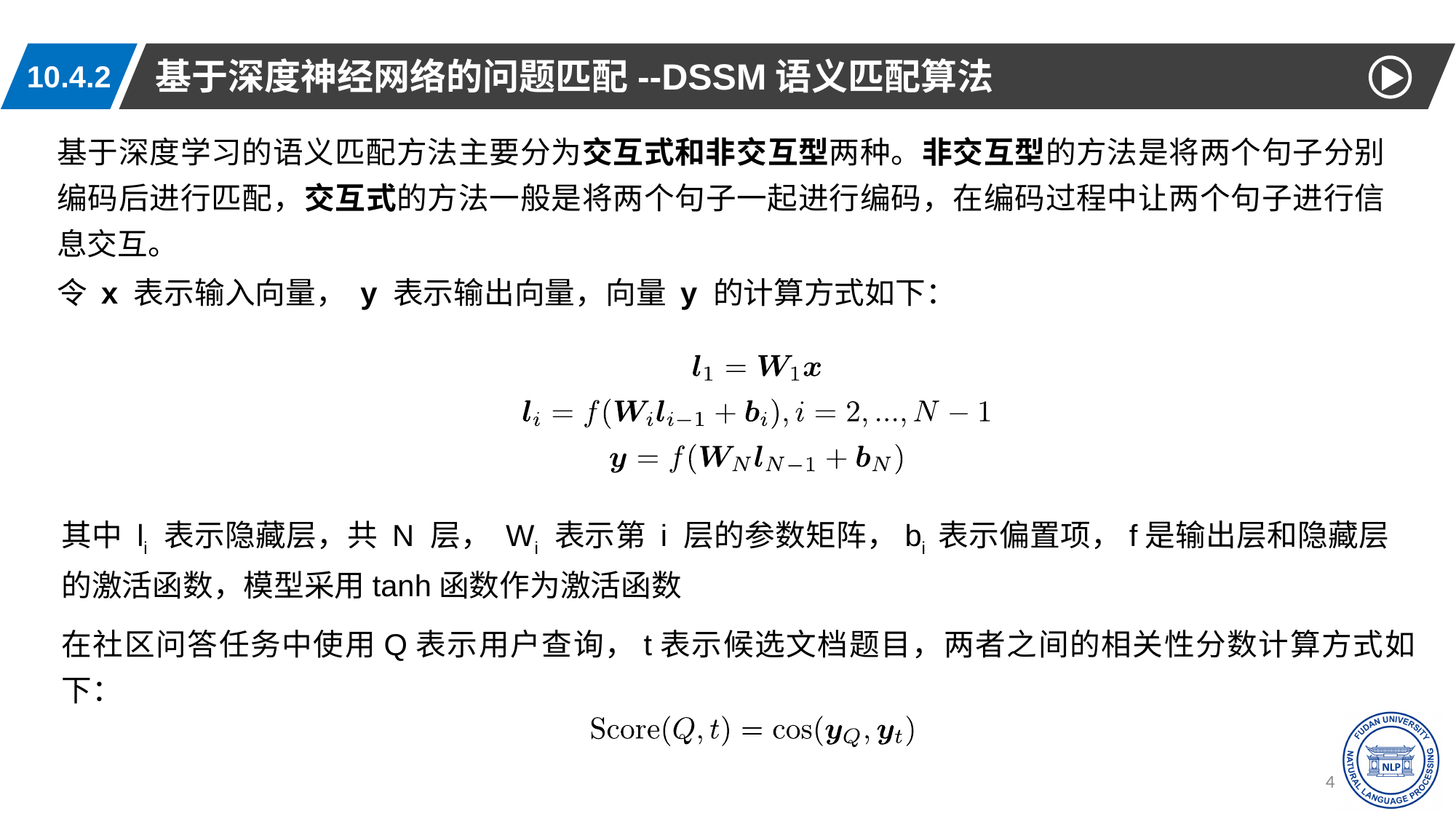

基于深度神经网络的问题匹配--DSSM语义匹配算法
10.4.2

基于深度学习的语义匹配方法主要分为交互式和非交互型两种。非交互型的方法是将两个句子分别编码后进行匹配，交互式的方法一般是将两个句子一起进行编码，在编码过程中让两个句子进行信息交互。
令 x 表示输入向量， y 表示输出向量，向量 y 的计算方式如下：

其中 li 表示隐藏层，共 N 层， Wi 表示第 i 层的参数矩阵，bi 表示偏置项，f是输出层和隐藏层的激活函数，模型采用tanh函数作为激活函数
在社区问答任务中使用Q表示用户查询，t表示候选文档题目，两者之间的相关性分数计算方式如下：

47